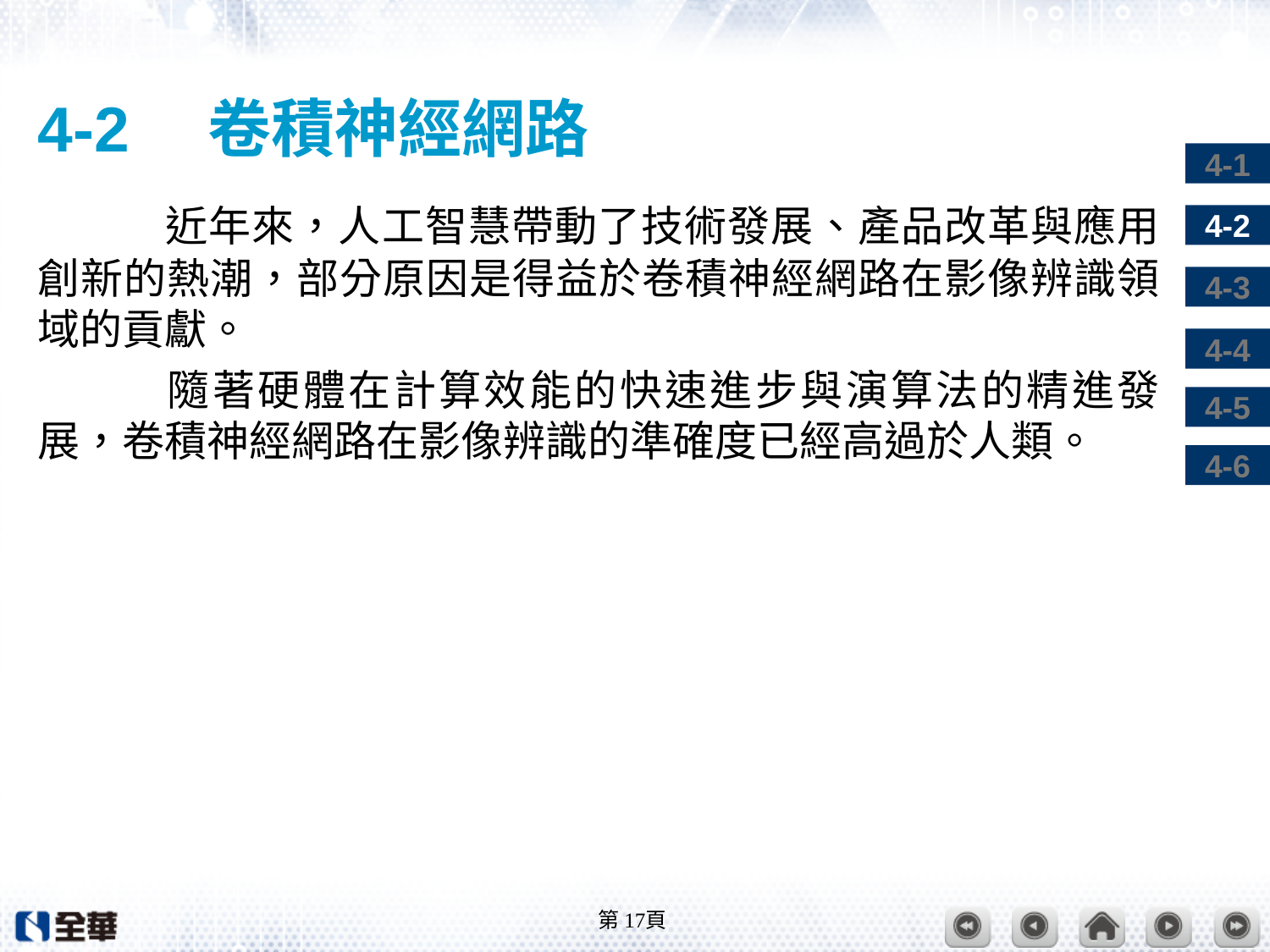

# 4-2　卷積神經網路
	近年來，人工智慧帶動了技術發展、產品改革與應用創新的熱潮，部分原因是得益於卷積神經網路在影像辨識領域的貢獻。
	隨著硬體在計算效能的快速進步與演算法的精進發展，卷積神經網路在影像辨識的準確度已經高過於人類。